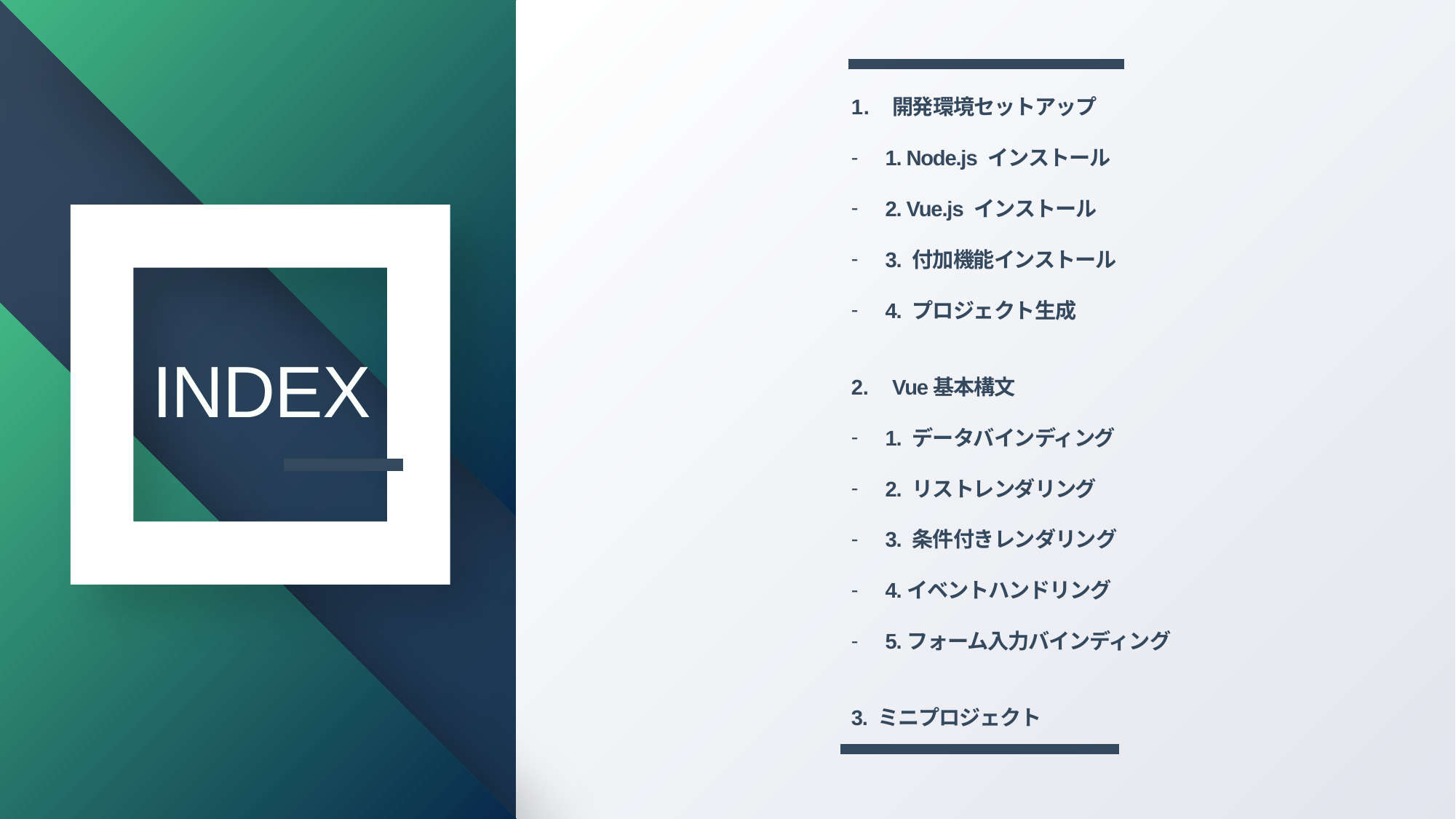

開発環境セットアップ
1. Node.js インストール
2. Vue.js インストール
3. 付加機能インストール
4. プロジェクト生成

Vue基本構文
1. データバインディング
2. リストレンダリング
3. 条件付きレンダリング
4.イベントハンドリング
5.フォーム入力バインディング

3. ミニプロジェクト
INDEX